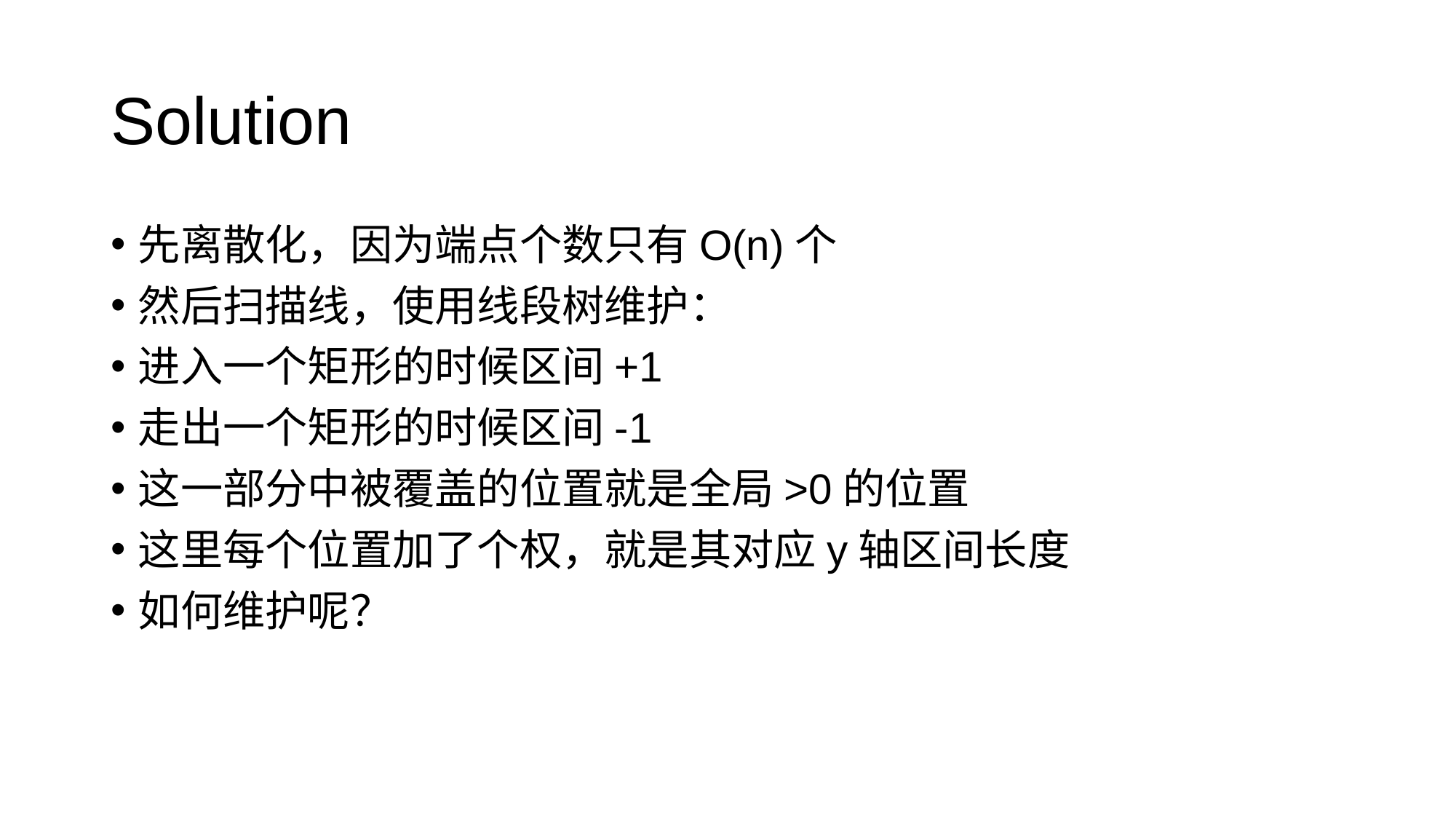

# Solution
先离散化，因为端点个数只有O(n)个
然后扫描线，使用线段树维护：
进入一个矩形的时候区间+1
走出一个矩形的时候区间-1
这一部分中被覆盖的位置就是全局>0的位置
这里每个位置加了个权，就是其对应y轴区间长度
如何维护呢？